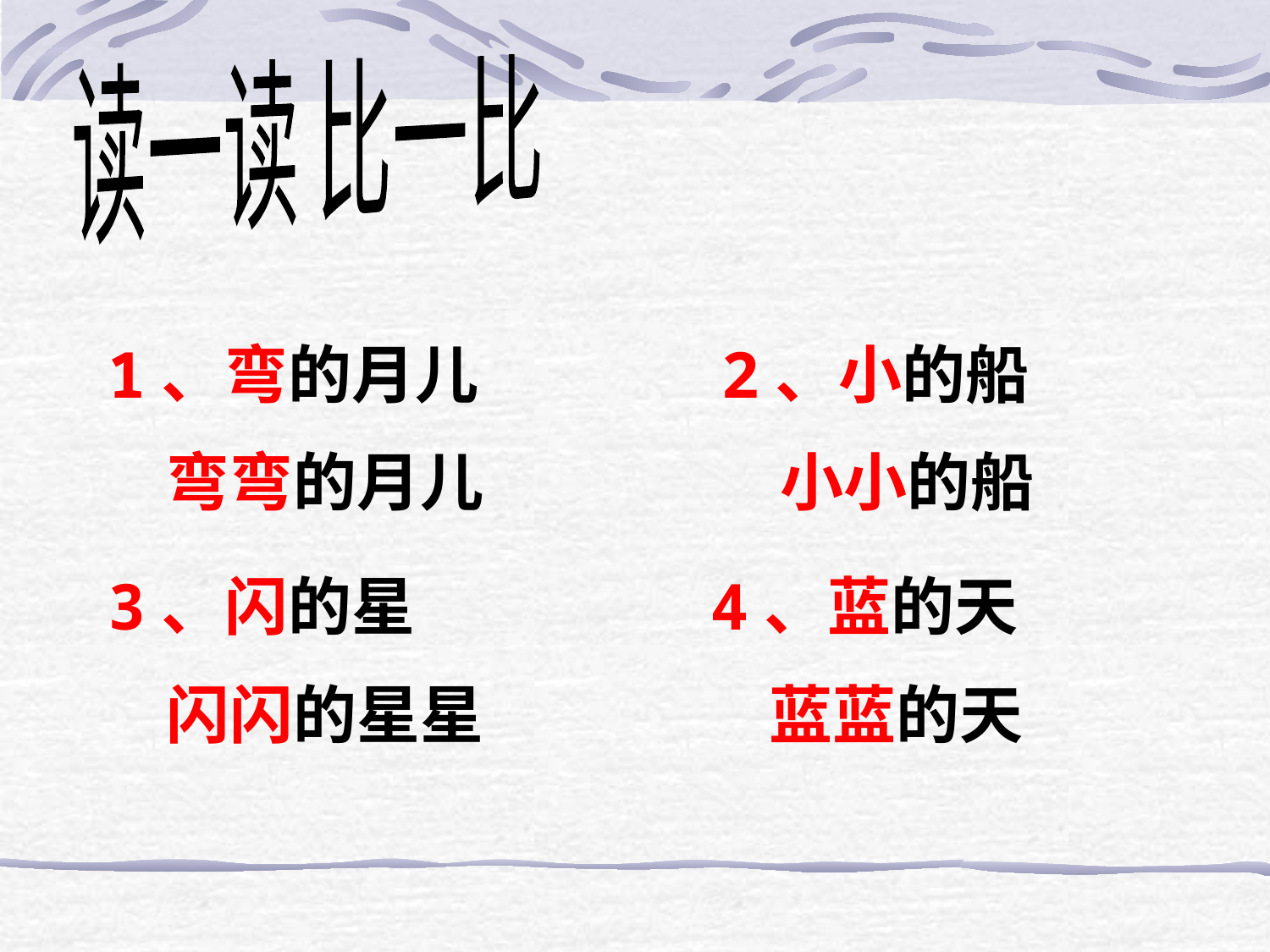

读一读 比一比
1、弯的月儿
   弯弯的月儿
2、小的船
   小小的船
3、闪的星
   闪闪的星星

4、蓝的天
   蓝蓝的天